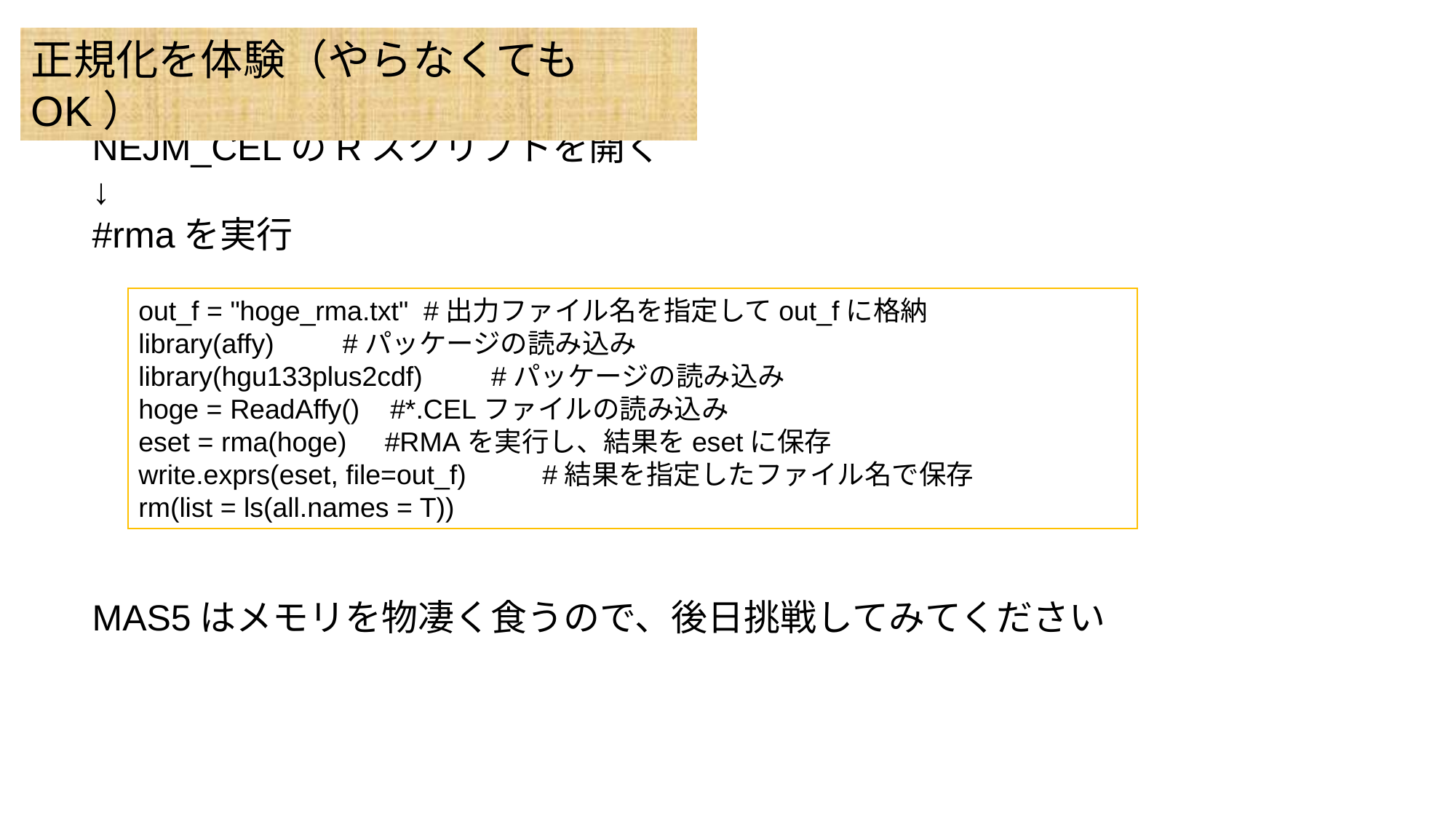

正規化を体験（やらなくてもOK）
NEJM_CELのRスクリプトを開く
↓
#rmaを実行
out_f = "hoge_rma.txt"  #出力ファイル名を指定してout_fに格納
library(affy)         #パッケージの読み込み
library(hgu133plus2cdf)         #パッケージの読み込み
hoge = ReadAffy()    #*.CELファイルの読み込み
eset = rma(hoge)     #RMAを実行し、結果をesetに保存
write.exprs(eset, file=out_f)          #結果を指定したファイル名で保存
rm(list = ls(all.names = T))
MAS5はメモリを物凄く食うので、後日挑戦してみてください